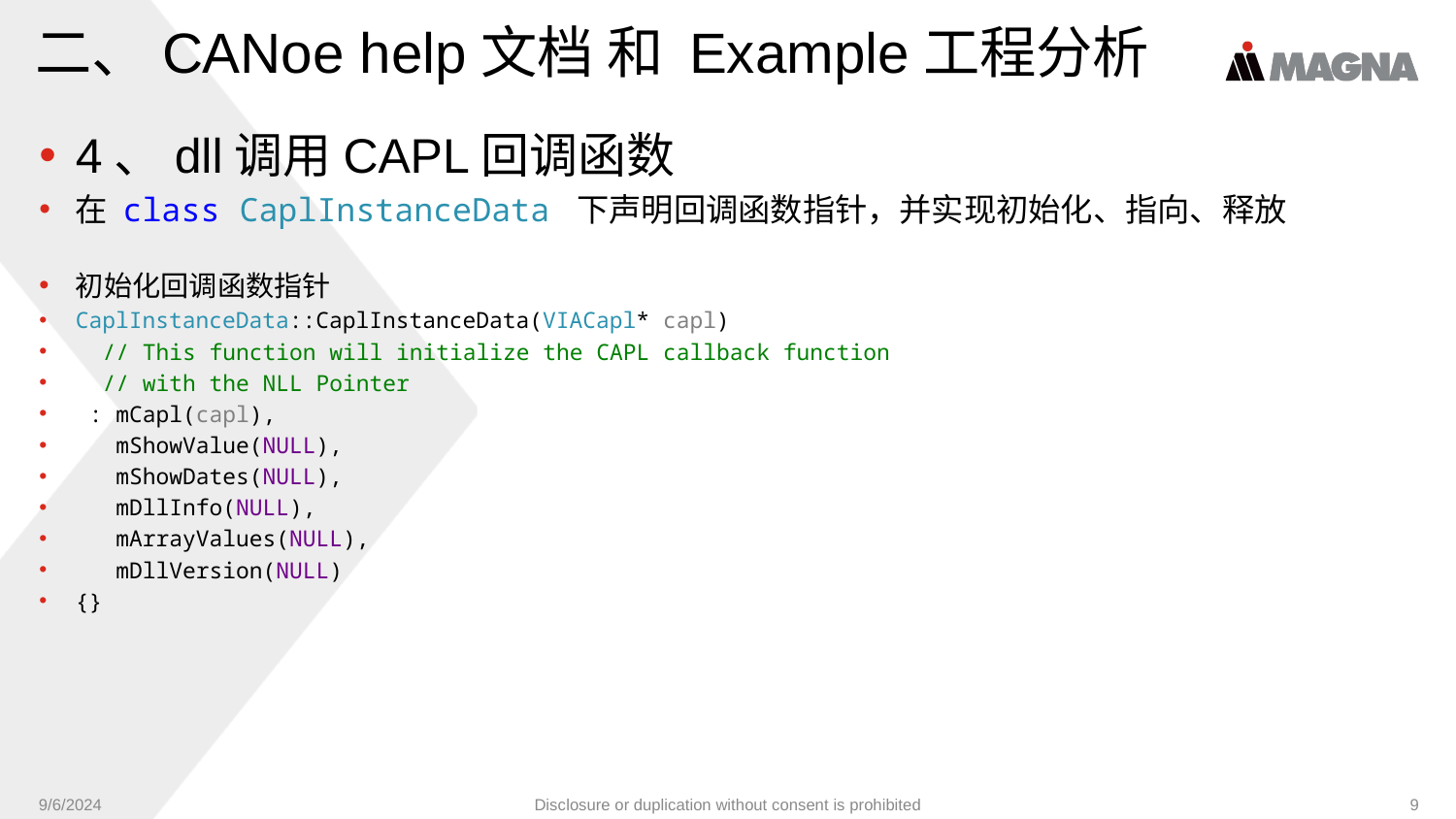

# 二、CANoe help文档 和 Example工程分析
4、dll调用CAPL回调函数
在 class CaplInstanceData 下声明回调函数指针，并实现初始化、指向、释放

初始化回调函数指针
CaplInstanceData::CaplInstanceData(VIACapl* capl)
  // This function will initialize the CAPL callback function
  // with the NLL Pointer
 : mCapl(capl),
   mShowValue(NULL),
   mShowDates(NULL),
   mDllInfo(NULL),
   mArrayValues(NULL),
   mDllVersion(NULL)
{}
9/6/2024
Disclosure or duplication without consent is prohibited
9